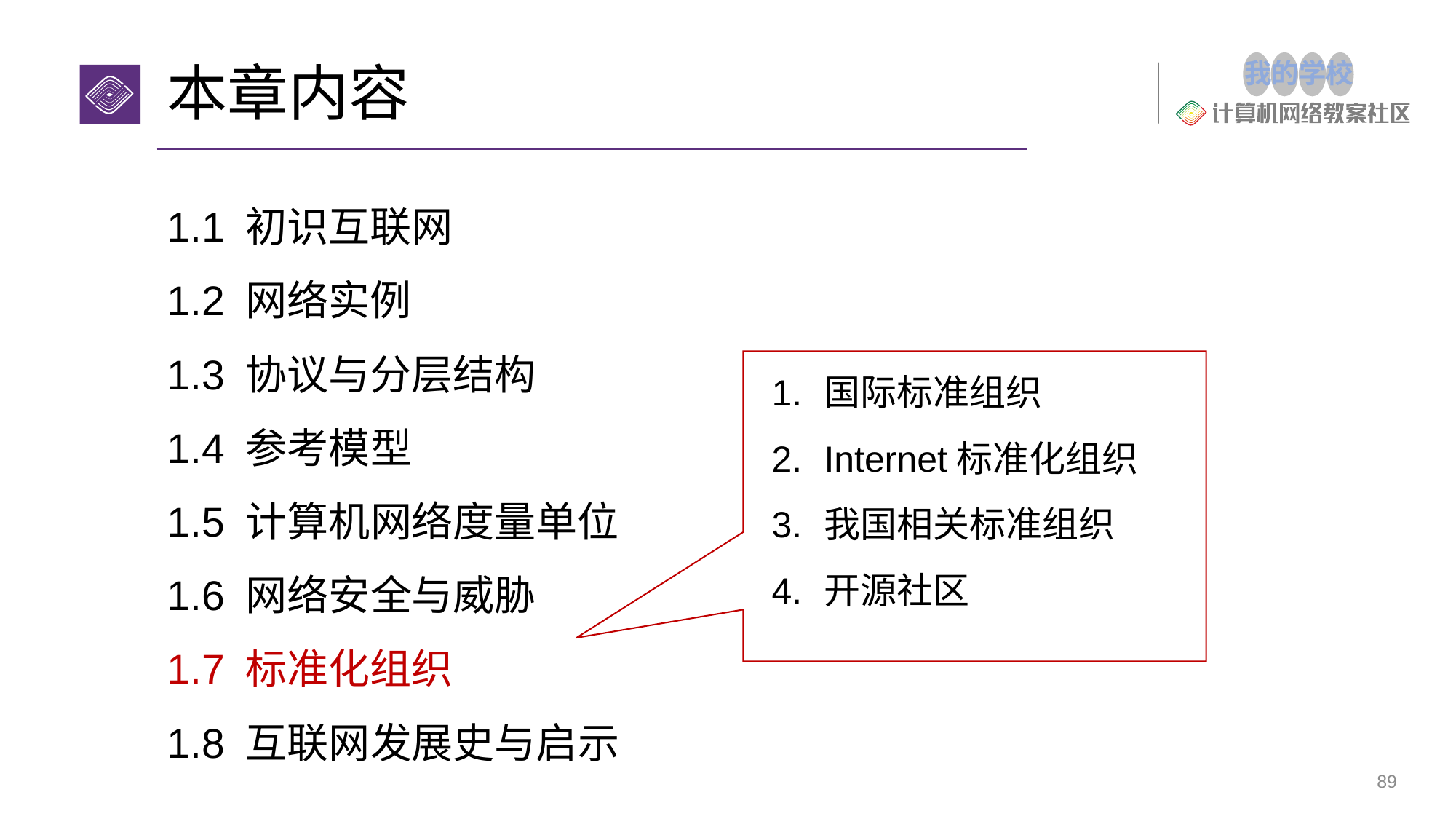

# 本章内容
1.1 初识互联网
1.2 网络实例
1.3 协议与分层结构
1.4 参考模型
1.5 计算机网络度量单位
1.6 网络安全与威胁
1.7 标准化组织
1.8 互联网发展史与启示
国际标准组织
Internet标准化组织
我国相关标准组织
开源社区
89